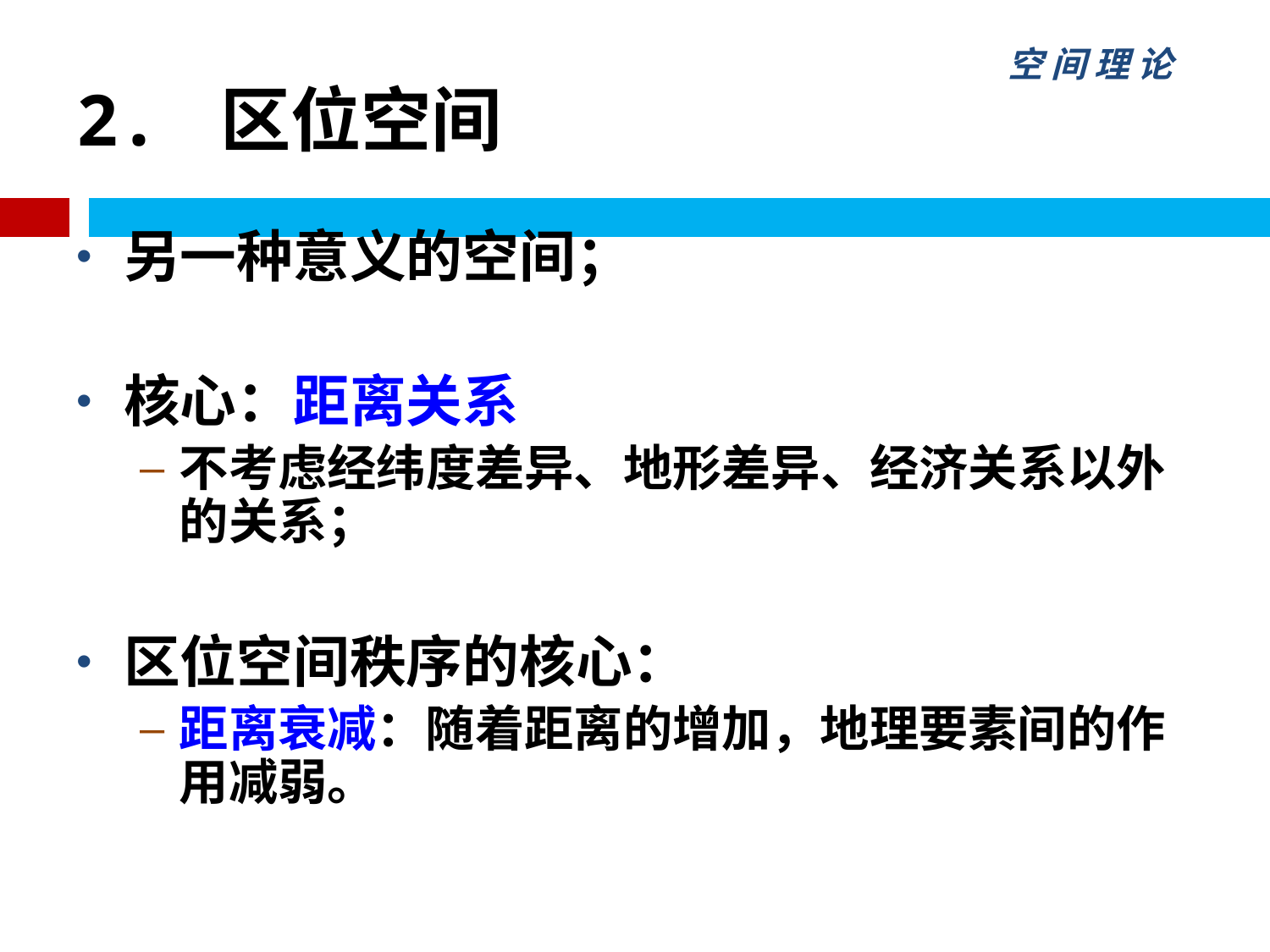

空 间 理 论
# 2. 区位空间
另一种意义的空间；

核心：距离关系
不考虑经纬度差异、地形差异、经济关系以外的关系；

区位空间秩序的核心：
距离衰减：随着距离的增加，地理要素间的作用减弱。